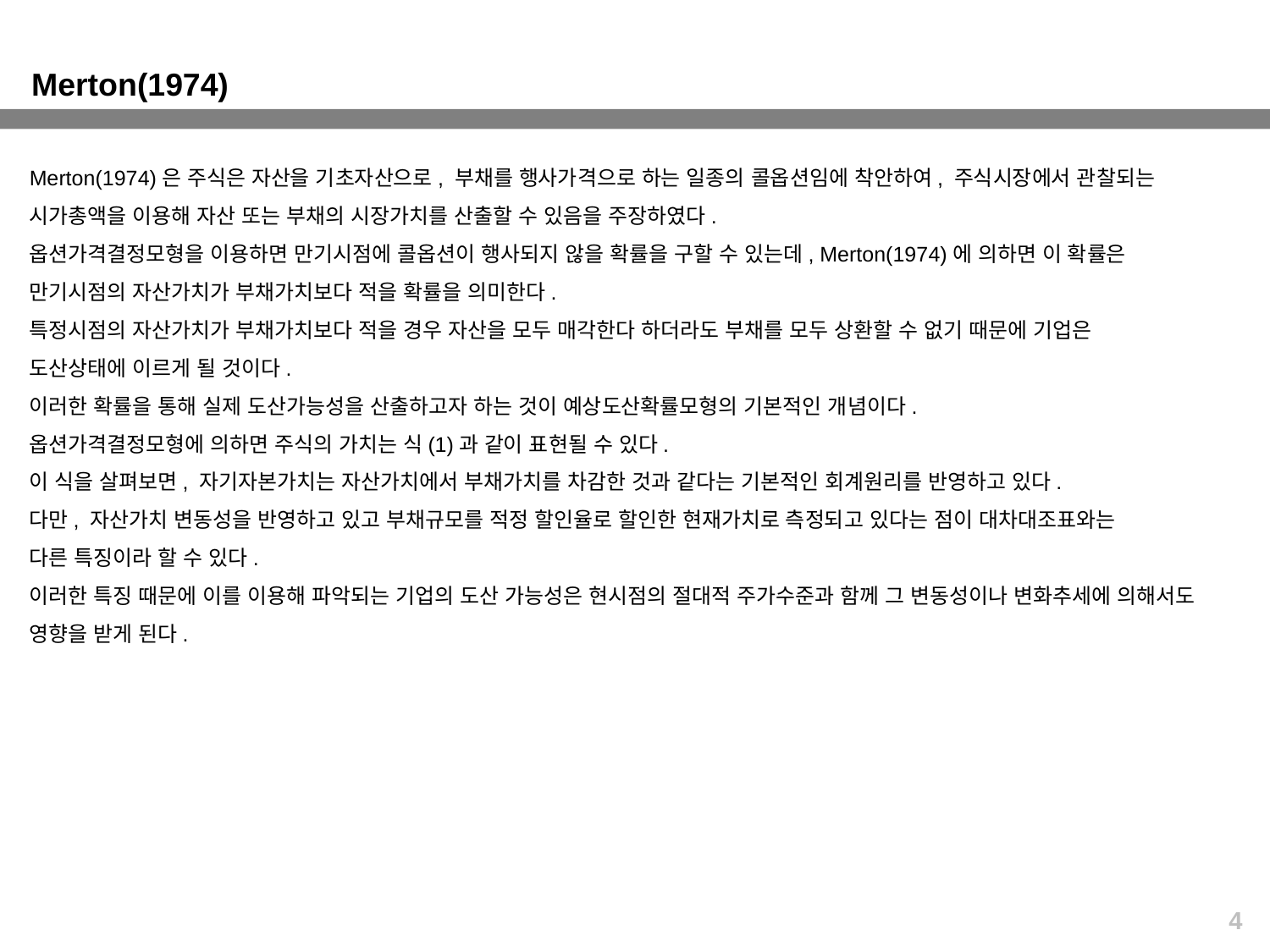

Merton(1974)

Merton(1974)은 주식은 자산을 기초자산으로, 부채를 행사가격으로 하는 일종의 콜옵션임에 착안하여, 주식시장에서 관찰되는
시가총액을 이용해 자산 또는 부채의 시장가치를 산출할 수 있음을 주장하였다.
옵션가격결정모형을 이용하면 만기시점에 콜옵션이 행사되지 않을 확률을 구할 수 있는데, Merton(1974)에 의하면 이 확률은
만기시점의 자산가치가 부채가치보다 적을 확률을 의미한다.
특정시점의 자산가치가 부채가치보다 적을 경우 자산을 모두 매각한다 하더라도 부채를 모두 상환할 수 없기 때문에 기업은
도산상태에 이르게 될 것이다.
이러한 확률을 통해 실제 도산가능성을 산출하고자 하는 것이 예상도산확률모형의 기본적인 개념이다.
옵션가격결정모형에 의하면 주식의 가치는 식(1)과 같이 표현될 수 있다.
이 식을 살펴보면, 자기자본가치는 자산가치에서 부채가치를 차감한 것과 같다는 기본적인 회계원리를 반영하고 있다.
다만, 자산가치 변동성을 반영하고 있고 부채규모를 적정 할인율로 할인한 현재가치로 측정되고 있다는 점이 대차대조표와는
다른 특징이라 할 수 있다.
이러한 특징 때문에 이를 이용해 파악되는 기업의 도산 가능성은 현시점의 절대적 주가수준과 함께 그 변동성이나 변화추세에 의해서도 영향을 받게 된다.

4